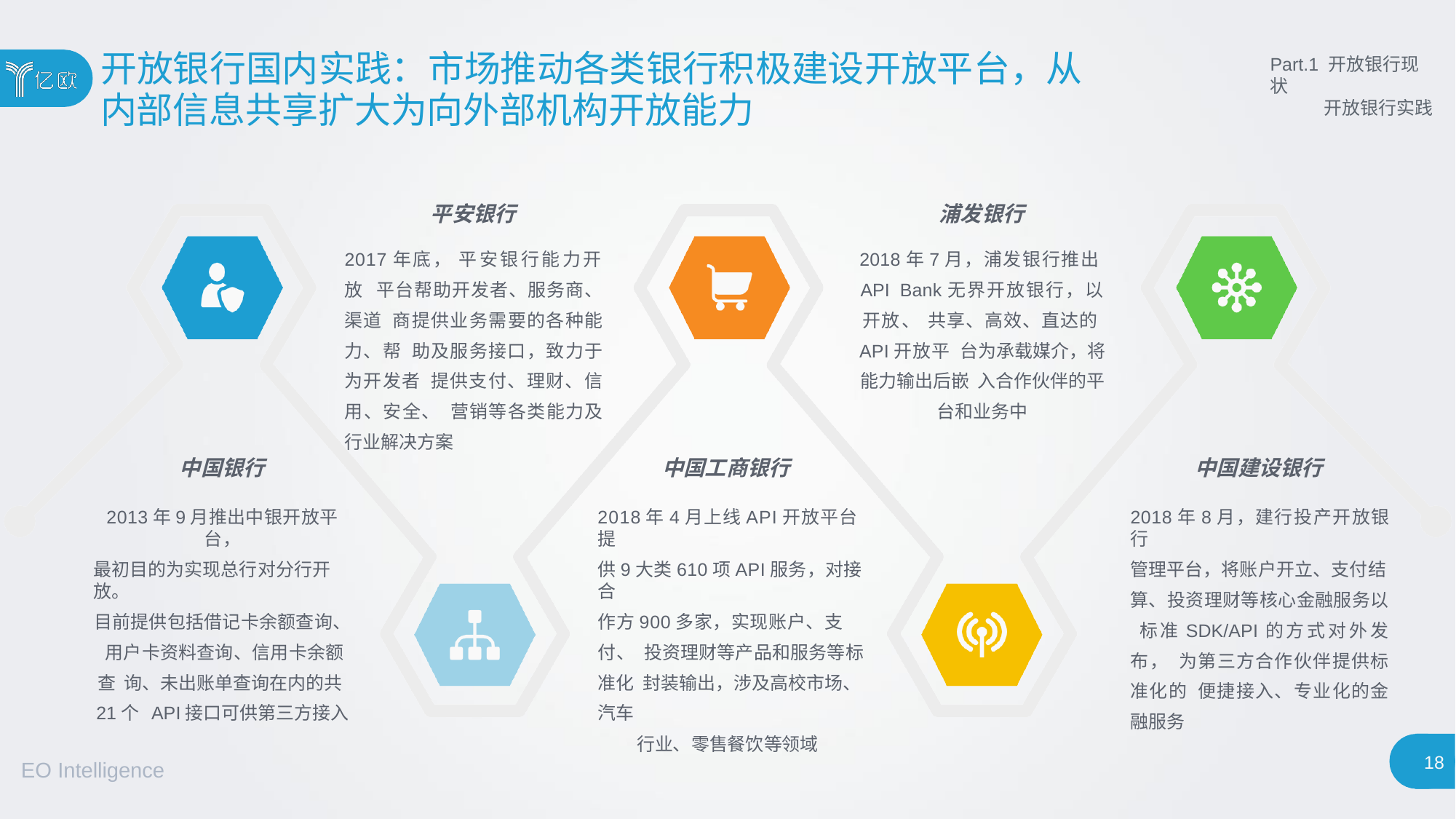

# 开放银行国内实践：市场推动各类银行积极建设开放平台，从
内部信息共享扩大为向外部机构开放能力
Part.1 开放银行现状
开放银行实践

平安银行
浦发银行

2017年底， 平安银行能力开放  平台帮助开发者、服务商、渠道  商提供业务需要的各种能力、帮  助及服务接口，致力于为开发者  提供支付、理财、信用、安全、  营销等各类能力及行业解决方案
2018年7月，浦发银行推出API  Bank无界开放银行，以开放、  共享、高效、直达的API开放平  台为承载媒介，将能力输出后嵌  入合作伙伴的平台和业务中
中国银行
中国工商银行
中国建设银行
2018年8月，建行投产开放银行
管理平台，将账户开立、支付结
算、投资理财等核心金融服务以  标准SDK/API的方式对外发布，  为第三方合作伙伴提供标准化的  便捷接入、专业化的金融服务
2013年9月推出中银开放平台，
最初目的为实现总行对分行开放。
目前提供包括借记卡余额查询、  用户卡资料查询、信用卡余额查  询、未出账单查询在内的共21个  API接口可供第三方接入
2018年4月上线API开放平台提
供9大类610项API服务，对接合
作方900多家，实现账户、支付、  投资理财等产品和服务等标准化  封装输出，涉及高校市场、汽车
行业、零售餐饮等领域
18
EO Intelligence